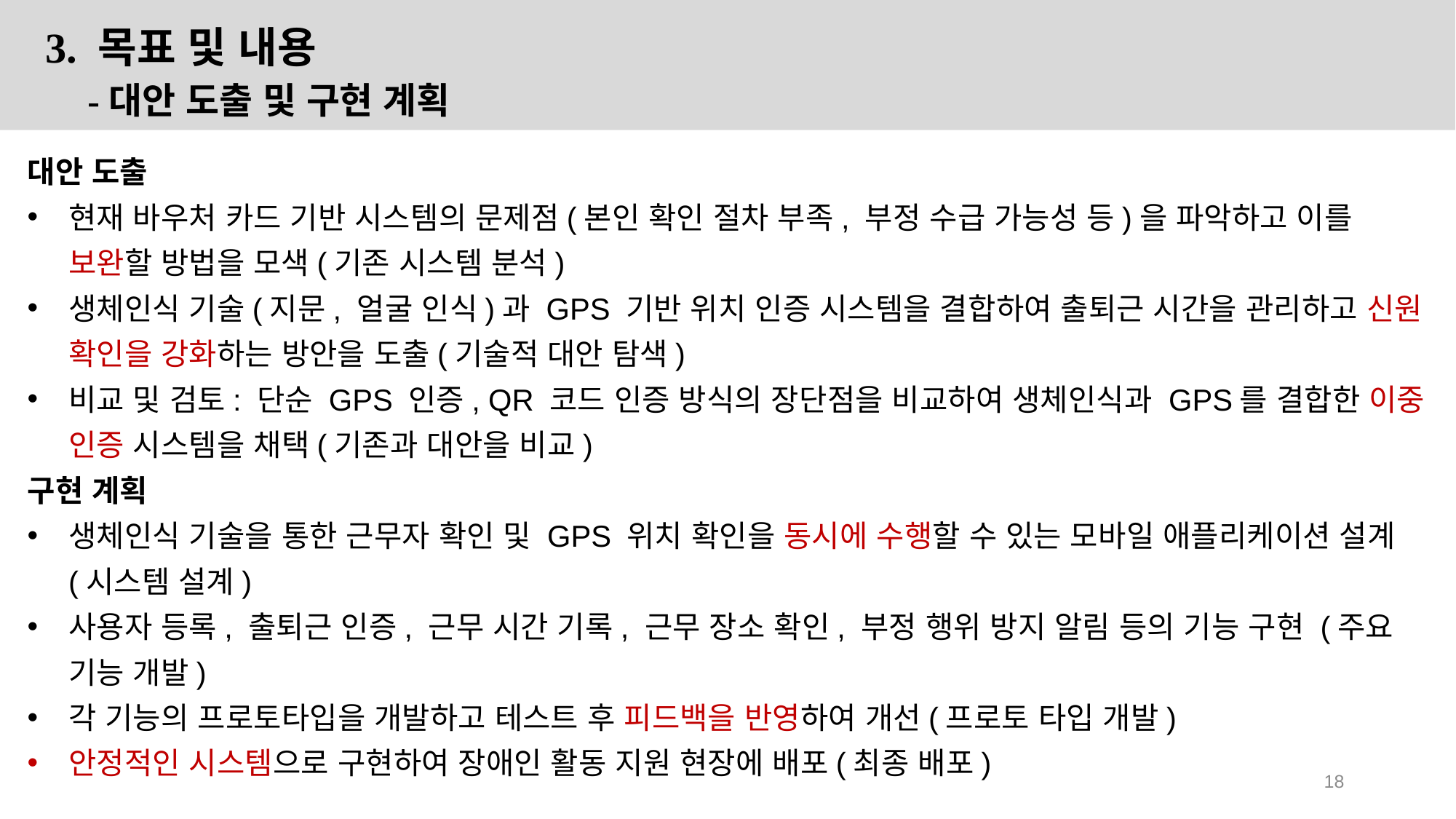

3. 목표 및 내용
    -대안 도출 및 구현 계획

대안 도출
현재 바우처 카드 기반 시스템의 문제점(본인 확인 절차 부족, 부정 수급 가능성 등)을 파악하고 이를 보완할 방법을 모색(기존 시스템 분석)
생체인식 기술(지문, 얼굴 인식)과 GPS 기반 위치 인증 시스템을 결합하여 출퇴근 시간을 관리하고 신원 확인을 강화하는 방안을 도출(기술적 대안 탐색)
비교 및 검토: 단순 GPS 인증, QR 코드 인증 방식의 장단점을 비교하여 생체인식과 GPS를 결합한 이중 인증 시스템을 채택(기존과 대안을 비교)
구현 계획
생체인식 기술을 통한 근무자 확인 및 GPS 위치 확인을 동시에 수행할 수 있는 모바일 애플리케이션 설계 (시스템 설계)
사용자 등록, 출퇴근 인증, 근무 시간 기록, 근무 장소 확인, 부정 행위 방지 알림 등의 기능 구현 (주요 기능 개발)
각 기능의 프로토타입을 개발하고 테스트 후 피드백을 반영하여 개선(프로토 타입 개발)
안정적인 시스템으로 구현하여 장애인 활동 지원 현장에 배포(최종 배포)
18